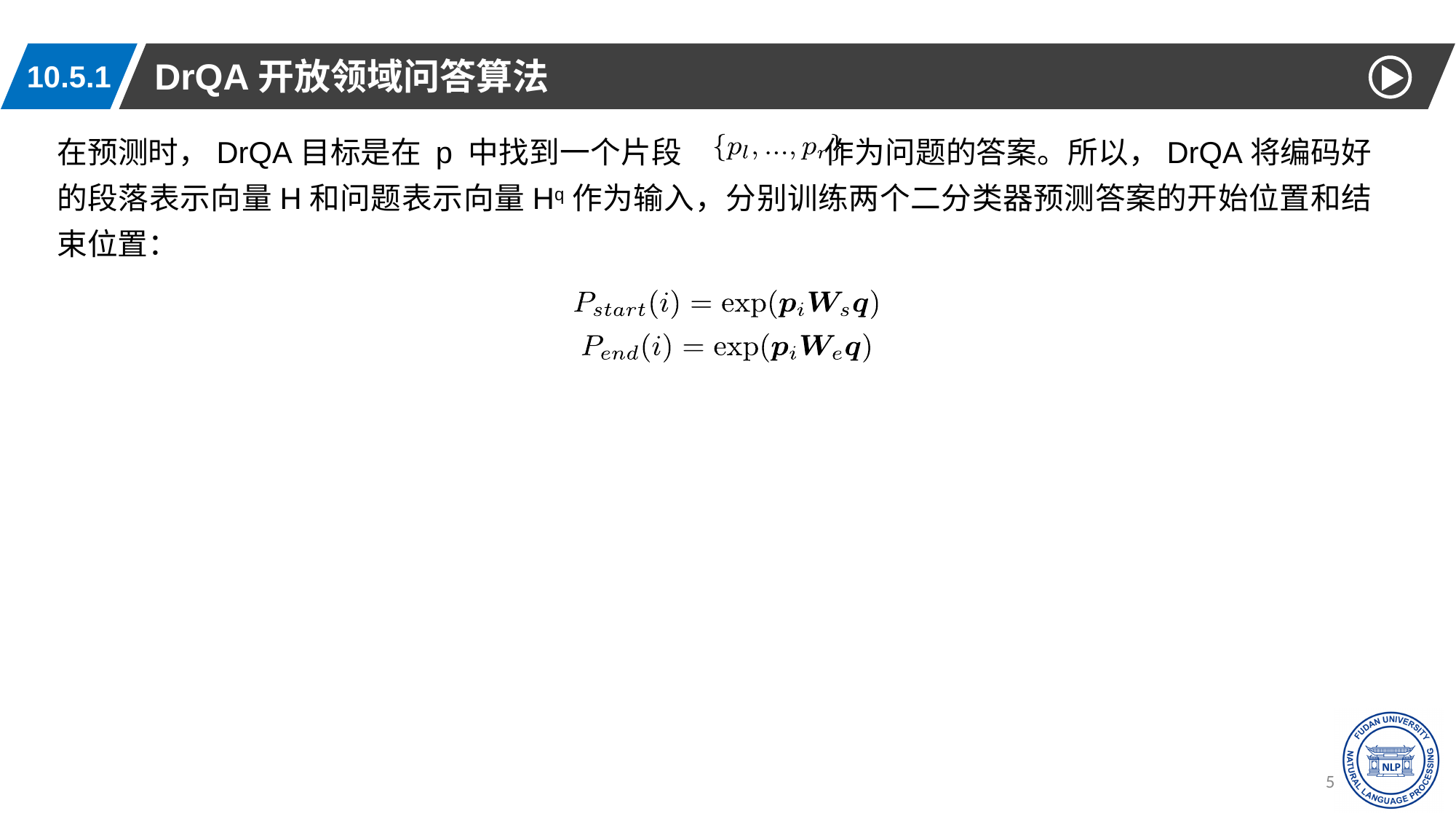

DrQA开放领域问答算法
10.5.1

在预测时，DrQA目标是在 p 中找到一个片段                     作为问题的答案。所以，DrQA将编码好的段落表示向量H和问题表示向量Hq作为输入，分别训练两个二分类器预测答案的开始位置和结束位置：

58